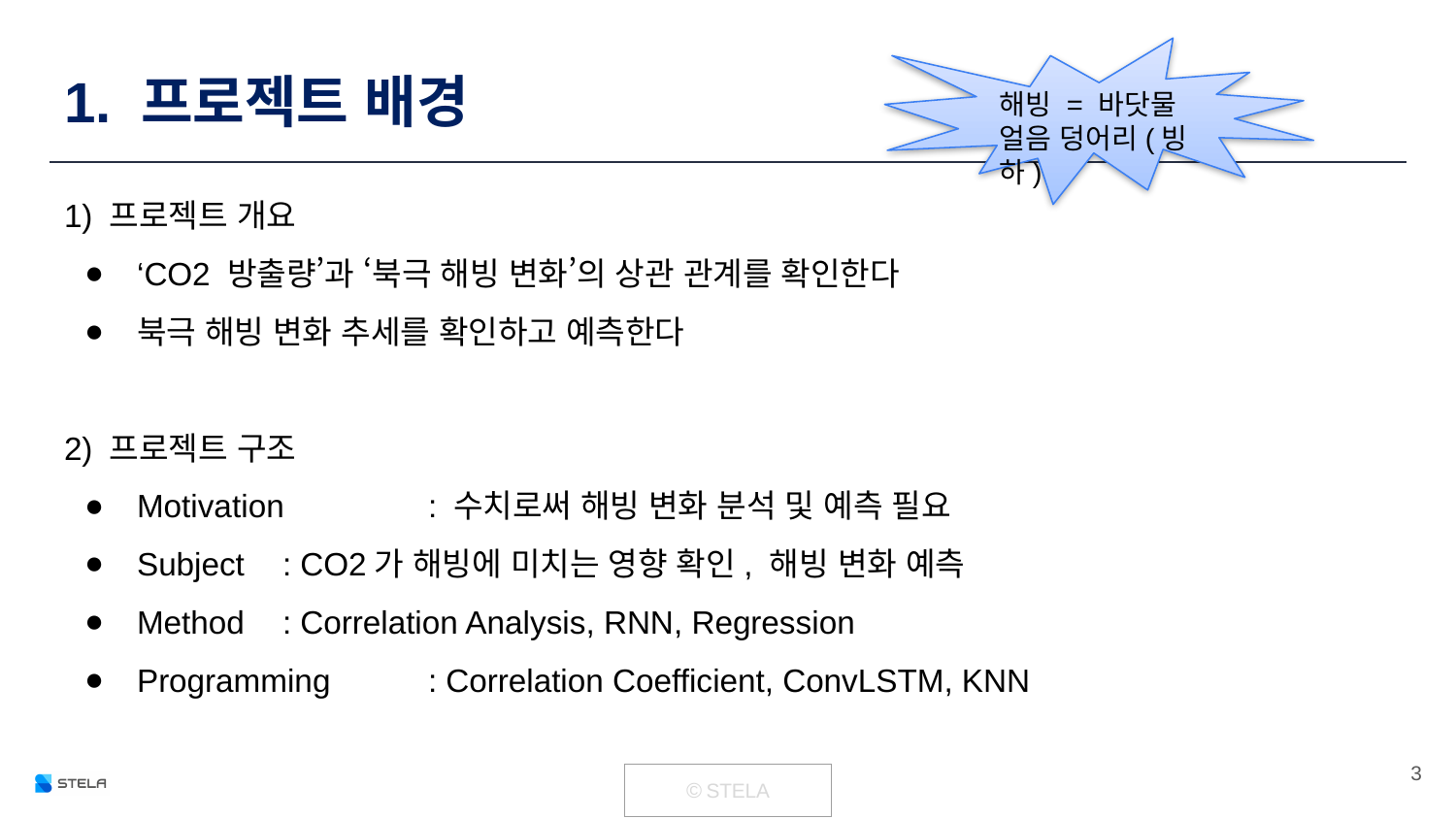

# 1. 프로젝트 배경
해빙 = 바닷물 얼음 덩어리(빙하)
1) 프로젝트 개요
‘CO2 방출량’과 ‘북극 해빙 변화’의 상관 관계를 확인한다
북극 해빙 변화 추세를 확인하고 예측한다

2) 프로젝트 구조
Motivation 	: 수치로써 해빙 변화 분석 및 예측 필요
Subject 	: CO2가 해빙에 미치는 영향 확인, 해빙 변화 예측
Method	: Correlation Analysis, RNN, Regression
Programming	: Correlation Coefficient, ConvLSTM, KNN
3
| © STELA |
| --- |